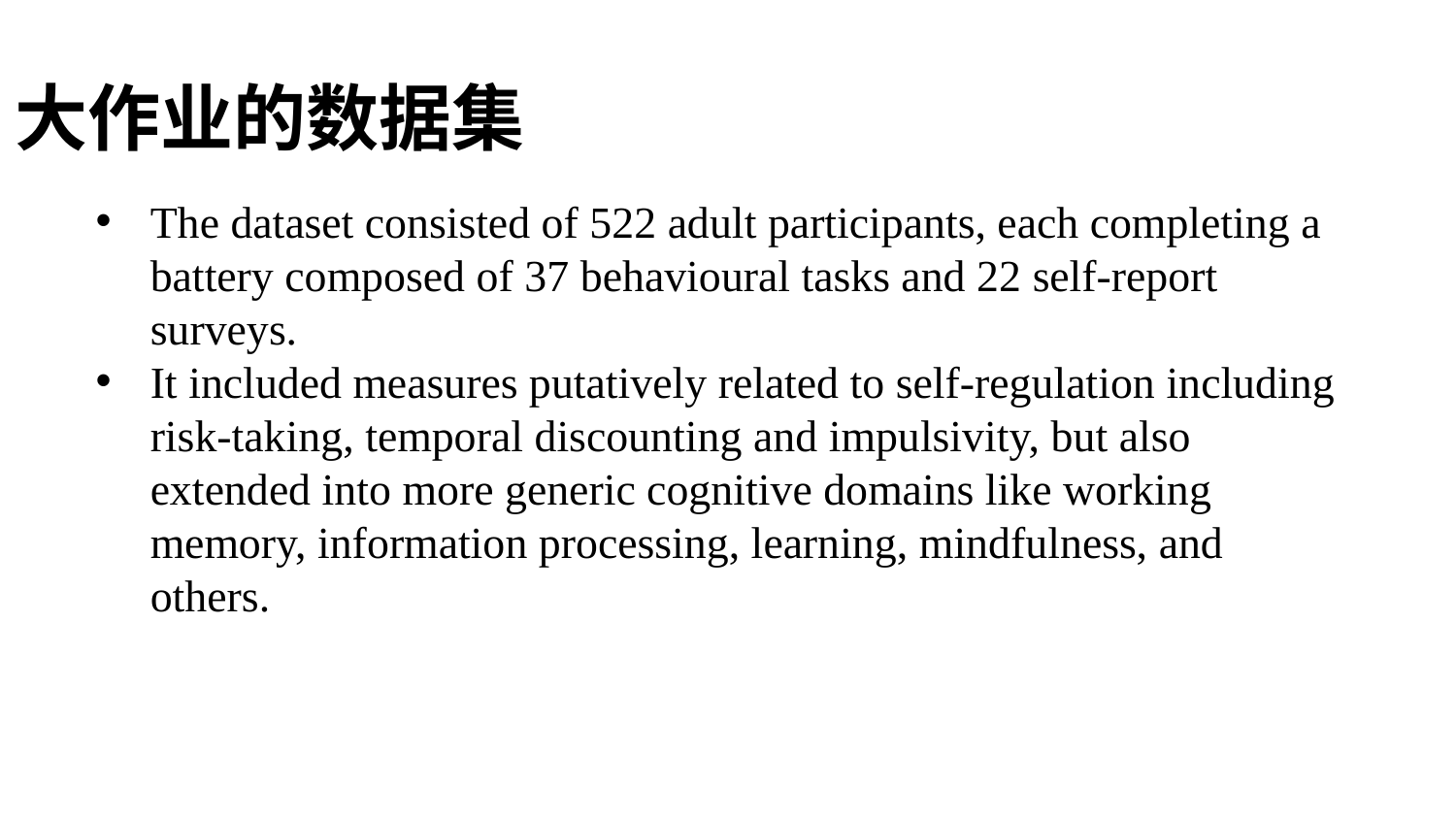

大作业的数据集
The dataset consisted of 522 adult participants, each completing a battery composed of 37 behavioural tasks and 22 self-report surveys.
It included measures putatively related to self-regulation including risk-taking, temporal discounting and impulsivity, but also extended into more generic cognitive domains like working memory, information processing, learning, mindfulness, and others.